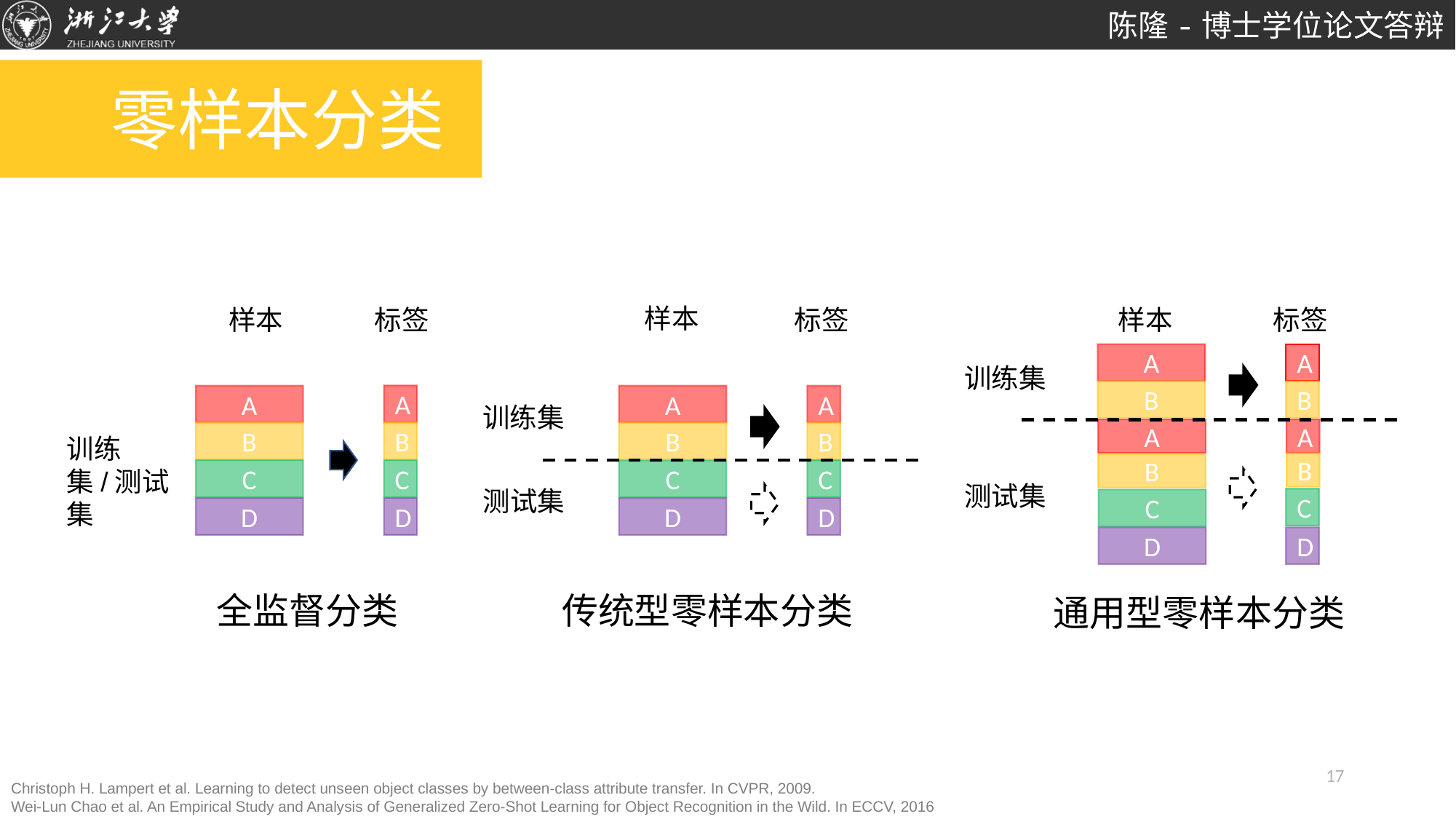

# 零样本分类
样本
标签
A
B
C
D
A
B
C
D
训练集

测试集

传统型零样本分类
标签
样本
A
B
A
B
C
D
A
B
A
B
C
D
训练集

测试集
通用型零样本分类
标签
样本
A
B
C
D
A
B
C
D
训练集/测试集

全监督分类
17
Christoph H. Lampert et al. Learning to detect unseen object classes by between-class attribute transfer. In CVPR, 2009.
Wei-Lun Chao et al. An Empirical Study and Analysis of Generalized Zero-Shot Learning for Object Recognition in the Wild. In ECCV, 2016